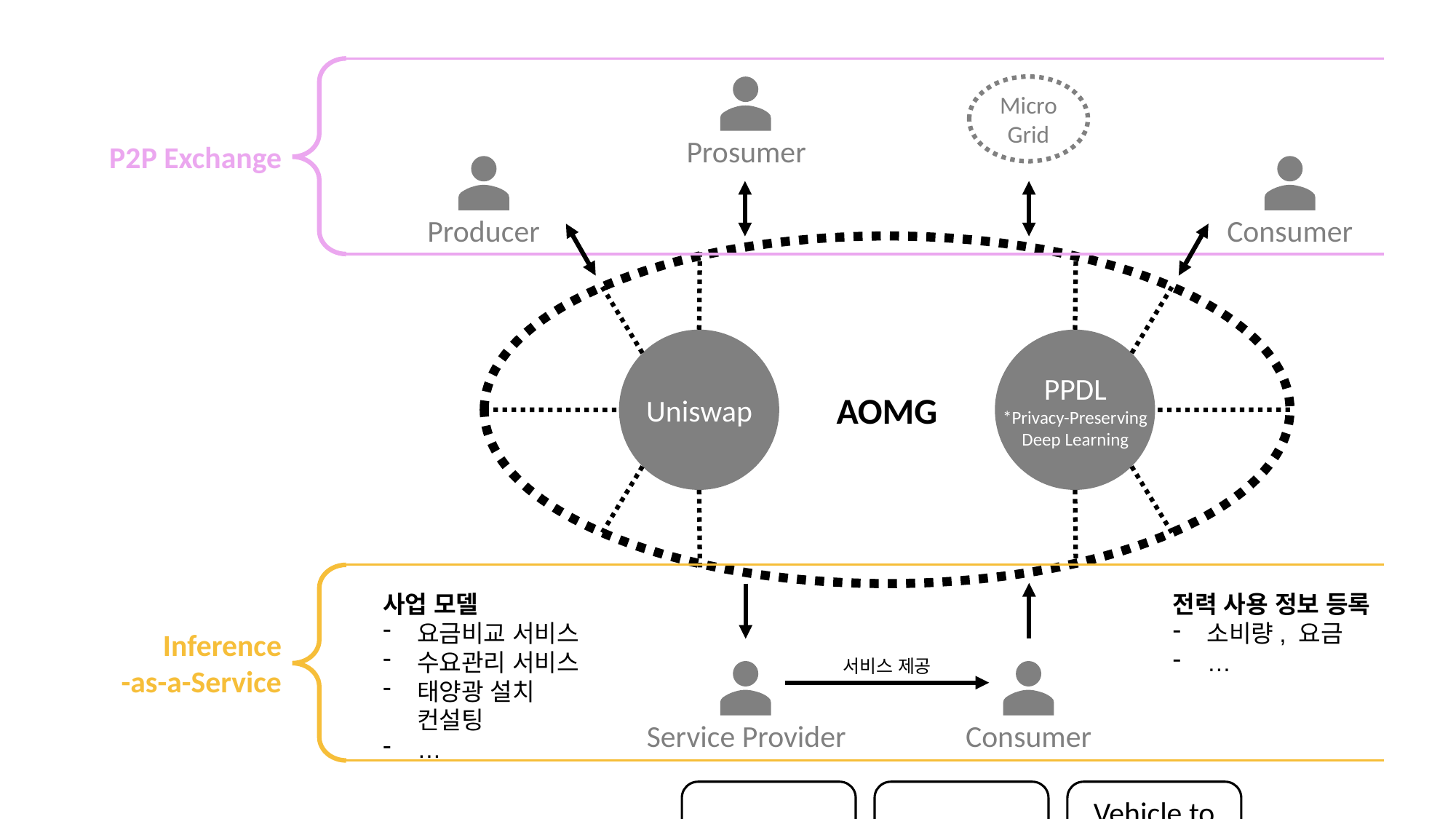

Micro
Grid

Prosumer
P2P Exchange

Producer
Consumer

Uniswap

PPDL
*Privacy-Preserving
Deep Learning
AOMG

사업 모델
요금비교 서비스
수요관리 서비스
태양광 설치 컨설팅
…
전력 사용 정보 등록
소비량, 요금
…
Inference
-as-a-Service
서비스 제공

Service Provider
Consumer
Micro Grid
Smart City
Vehicle to
Everything

실시간
전력망
통합관제
시스템
P2P
에너지
거래
(IaaS)
서비스
형태의
추론
Smart-Grid-as-a-Service